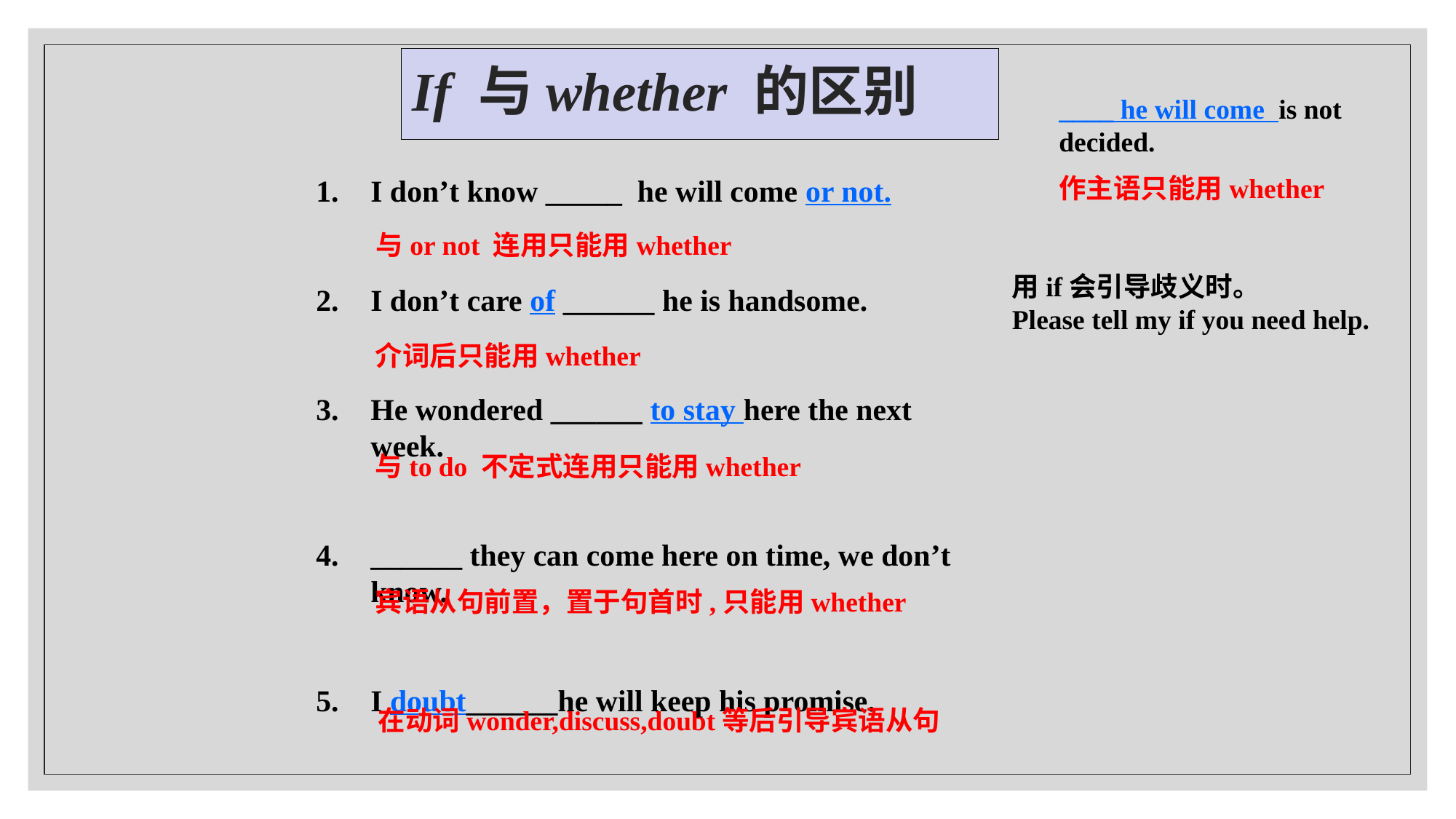

If 与whether 的区别
____ he will come  is not decided.
作主语只能用whether
I don’t know _____  he will come or not.

I don’t care of ______ he is handsome.

He wondered ______ to stay here the next week.

______ they can come here on time, we don’t know.

I doubt______he will keep his promise.

与or not 连用只能用whether
用if会引导歧义时。
Please tell my if you need help.
介词后只能用whether
与to do 不定式连用只能用whether
宾语从句前置，置于句首时,只能用whether
在动词wonder,discuss,doubt等后引导宾语从句